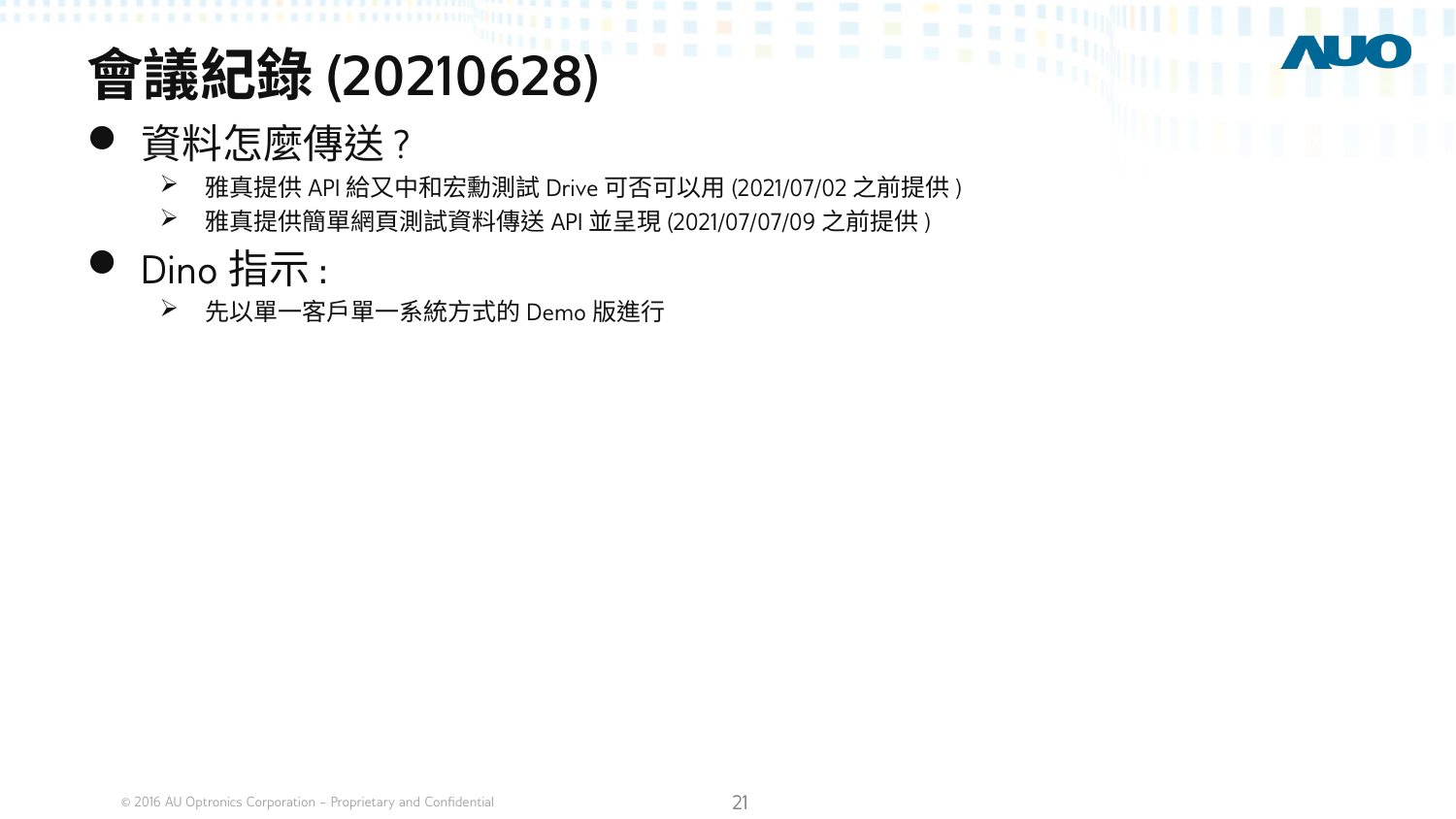

# 會議紀錄(20210628)
資料怎麼傳送?
雅真提供API給又中和宏勳測試Drive可否可以用(2021/07/02之前提供)
雅真提供簡單網頁測試資料傳送API並呈現(2021/07/07/09之前提供)
Dino指示:
先以單一客戶單一系統方式的Demo版進行